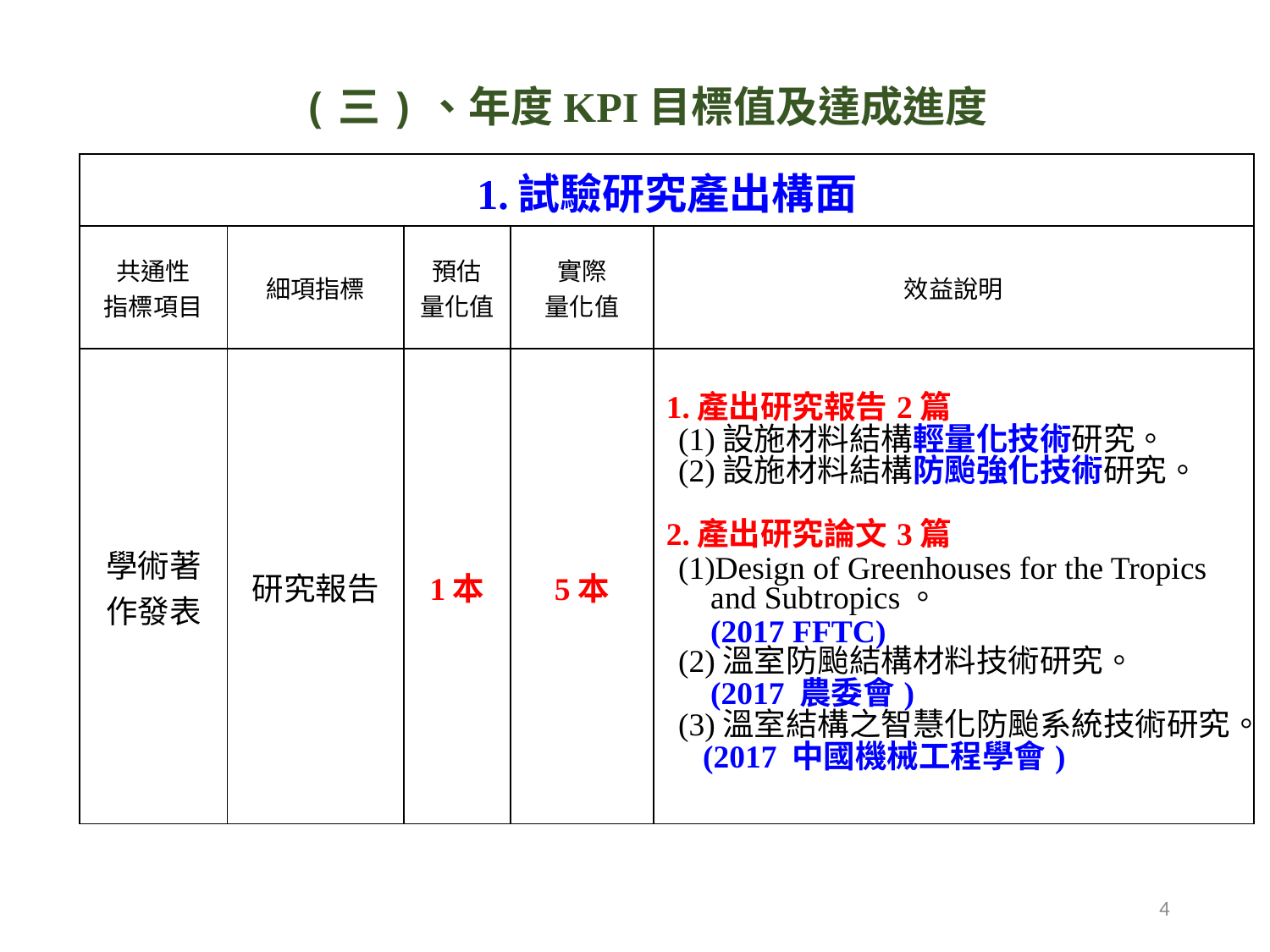

(三)、年度KPI目標值及達成進度

| 1.試驗研究產出構面 |  |  |  |  |
| --- | --- | --- | --- | --- |
| 共通性 指標項目 | 細項指標 | 預估 量化值 | 實際 量化值 | 效益說明 |
| 學術著作發表 | 研究報告 | 1本 | 5本 | 1.產出研究報告2篇 (1)設施材料結構輕量化技術研究。 (2)設施材料結構防颱強化技術研究。 2.產出研究論文3篇 (1)Design of Greenhouses for the Tropics and Subtropics。 (2017 FFTC) (2)溫室防颱結構材料技術研究。 (2017 農委會) (3)溫室結構之智慧化防颱系統技術研究。(2017 中國機械工程學會) |
4